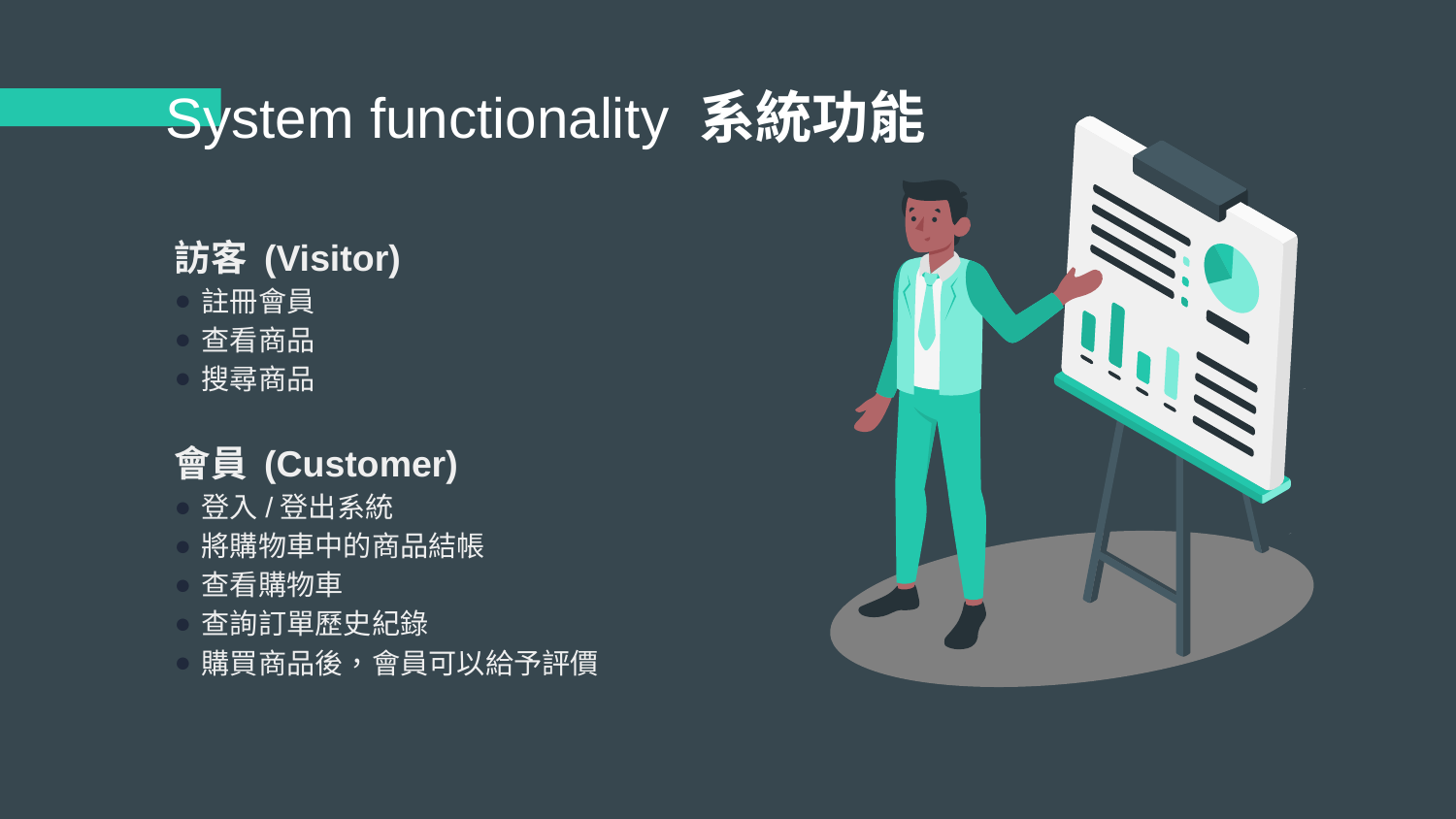

# System functionality 系統功能

訪客 (Visitor)
註冊會員
查看商品
搜尋商品

會員 (Customer)
登入/登出系統
將購物車中的商品結帳
查看購物車
查詢訂單歷史紀錄
購買商品後，會員可以給予評價